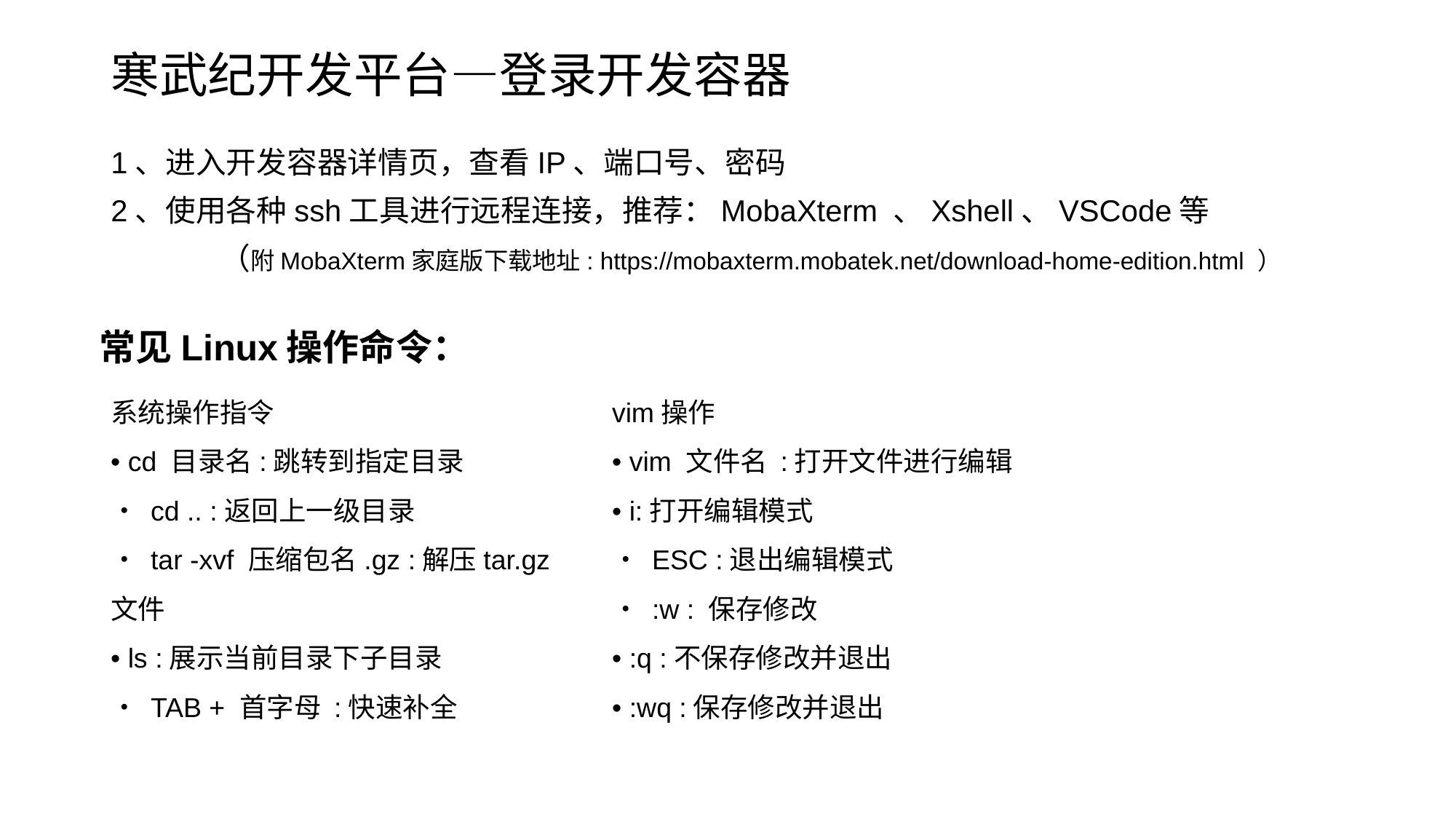

# 寒武纪开发平台—登录开发容器
1、进入开发容器详情页，查看IP、端口号、密码
2、使用各种ssh工具进行远程连接，推荐：MobaXterm 、Xshell、VSCode等
	（附MobaXterm家庭版下载地址: https://mobaxterm.mobatek.net/download-home-edition.html ）

常见Linux操作命令：
系统操作指令
• cd 目录名:跳转到指定目录
• cd .. :返回上一级目录
• tar -xvf 压缩包名.gz :解压tar.gz文件
• ls :展示当前目录下子目录
• TAB + 首字母 :快速补全
vim操作
• vim 文件名 :打开文件进行编辑
• i:打开编辑模式
• ESC :退出编辑模式
• :w : 保存修改
• :q :不保存修改并退出
• :wq :保存修改并退出